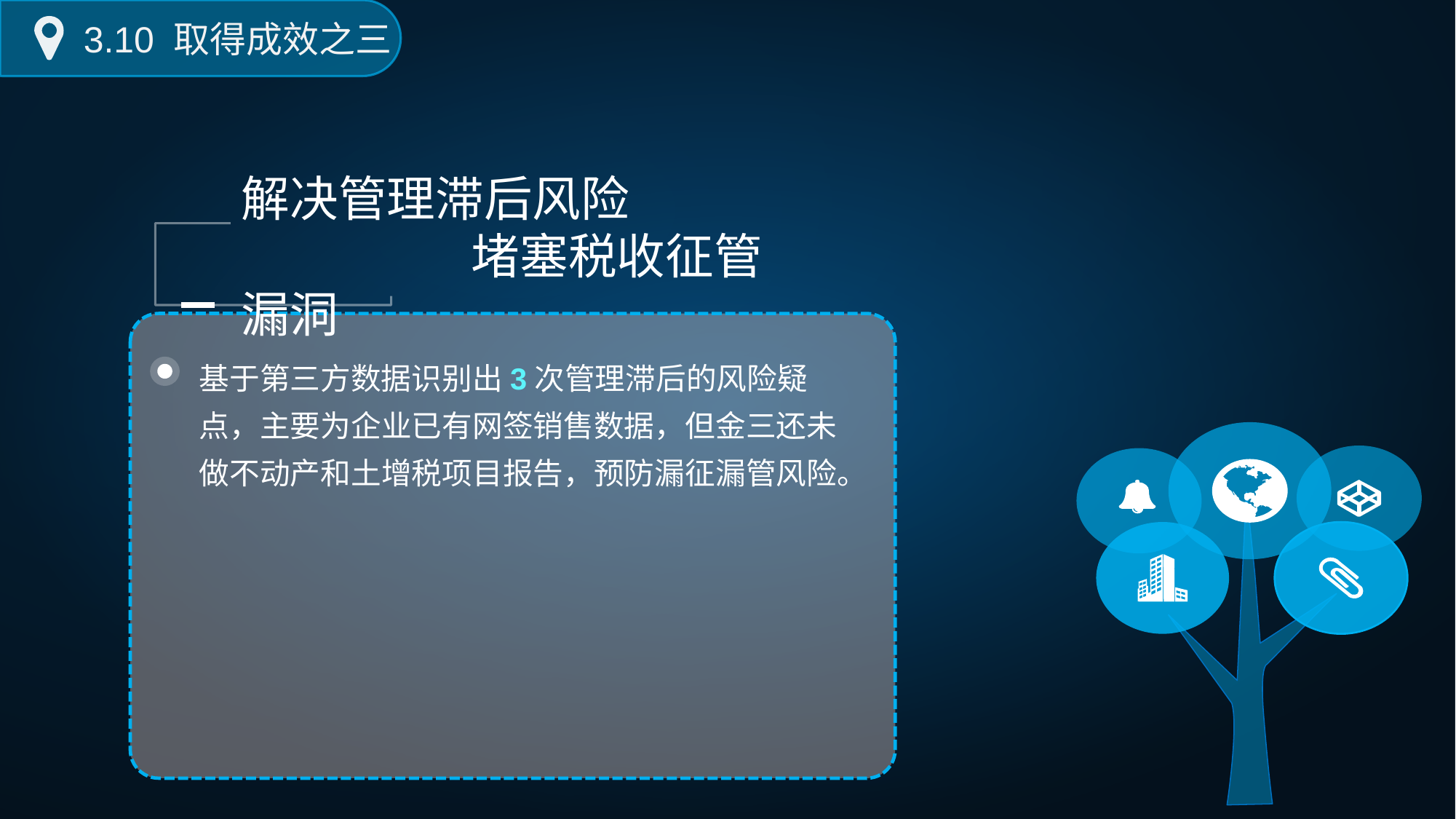

3.10 取得成效之三
解决管理滞后风险
                    堵塞税收征管漏洞

基于第三方数据识别出3次管理滞后的风险疑点，主要为企业已有网签销售数据，但金三还未做不动产和土增税项目报告，预防漏征漏管风险。